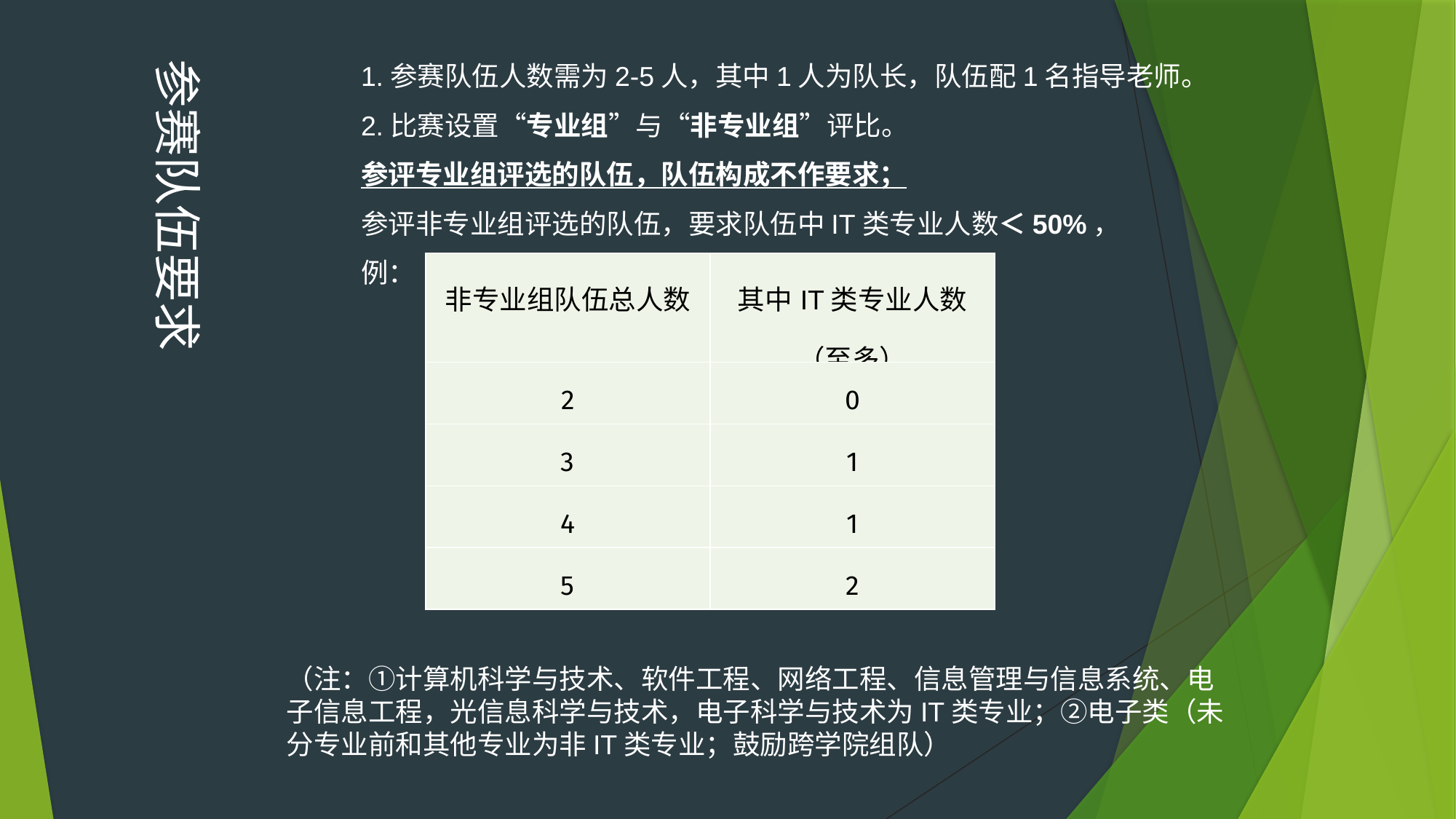

1.参赛队伍人数需为2-5人，其中1人为队长，队伍配1名指导老师。
2.比赛设置“专业组”与“非专业组”评比。
参评专业组评选的队伍，队伍构成不作要求；
参评非专业组评选的队伍，要求队伍中IT类专业人数＜50%，
例：

参赛队伍要求
| 非专业组队伍总人数 | 其中IT类专业人数（至多） |
| --- | --- |
| 2 | 0 |
| 3 | 1 |
| 4 | 1 |
| 5 | 2 |
（注：①计算机科学与技术、软件工程、网络工程、信息管理与信息系统、电子信息工程，光信息科学与技术，电子科学与技术为IT类专业；②电子类（未分专业前和其他专业为非IT类专业；鼓励跨学院组队）